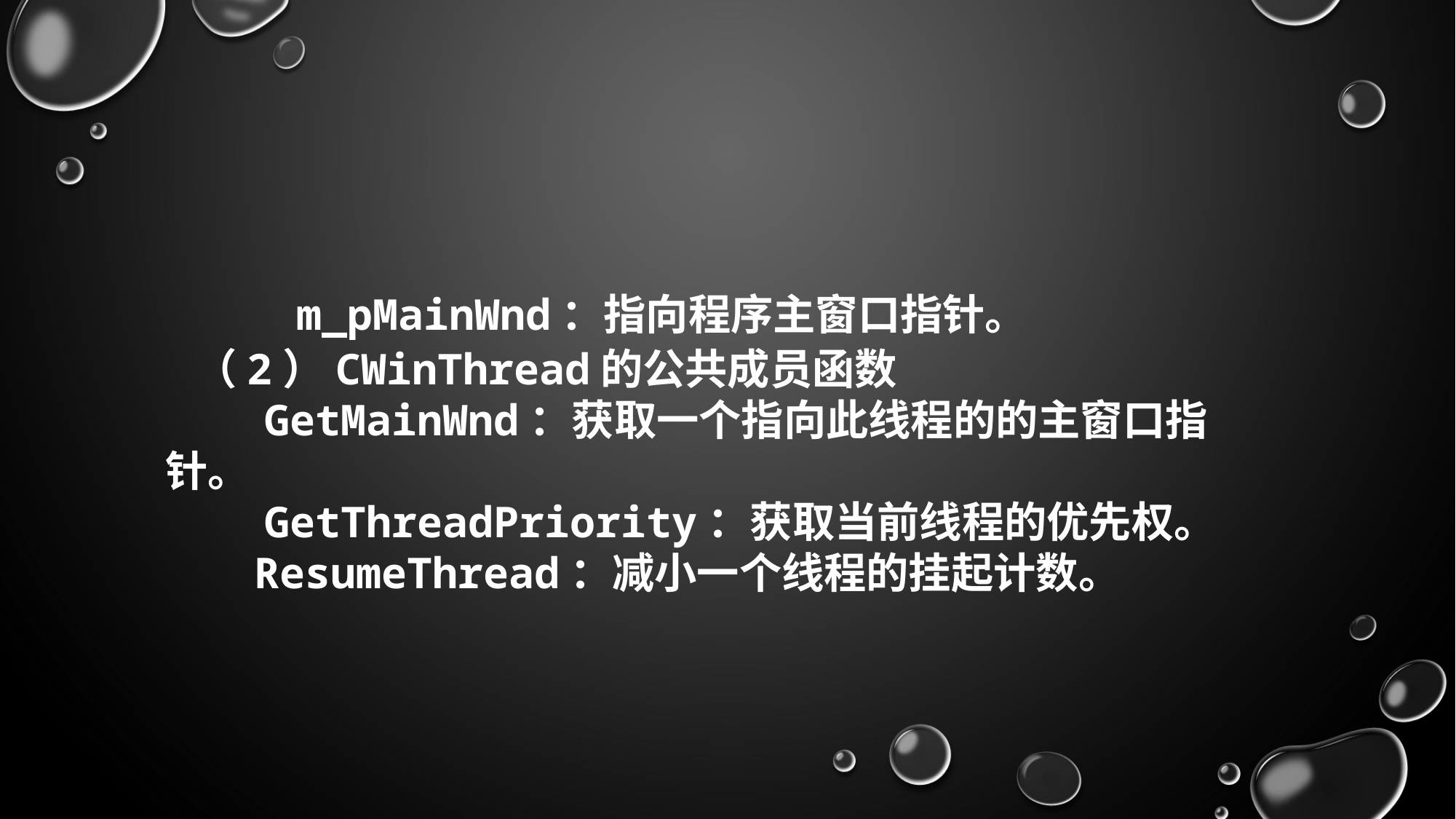

m_pMainWnd：指向程序主窗口指针。
  （2）CWinThread的公共成员函数
        GetMainWnd：获取一个指向此线程的的主窗口指针。
        GetThreadPriority：获取当前线程的优先权。
       ResumeThread：减小一个线程的挂起计数。
33